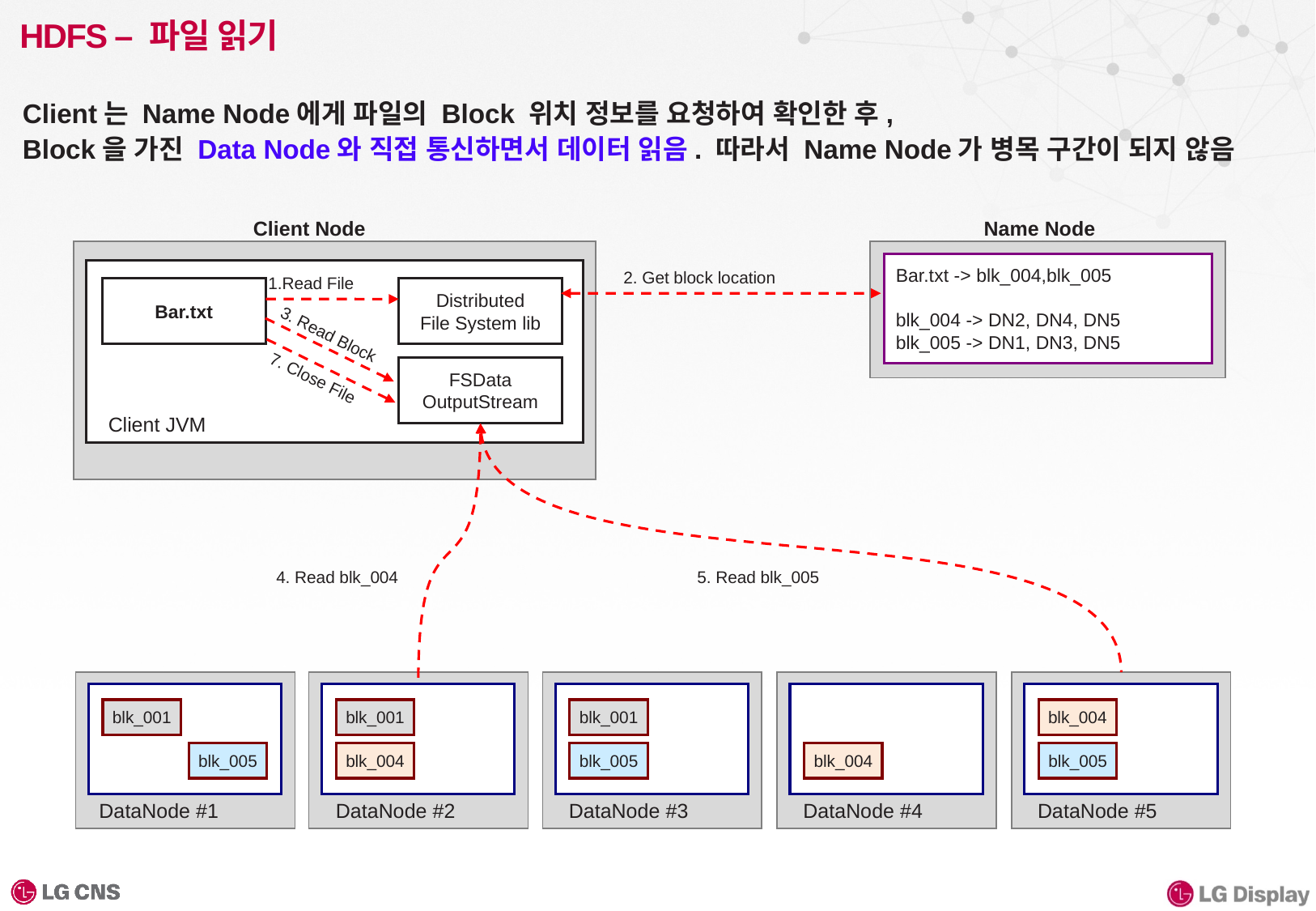

# HDFS – 파일 읽기
Client는 Name Node에게 파일의 Block 위치 정보를 요청하여 확인한 후,
Block을 가진 Data Node와 직접 통신하면서 데이터 읽음. 따라서 Name Node가 병목 구간이 되지 않음
Client Node
Name Node

Bar.txt -> blk_004,blk_005
blk_004 -> DN2, DN4, DN5
blk_005 -> DN1, DN3, DN5

2. Get block location

1.Read File

Bar.txt
Distributed
File System lib

3. Read Block

7. Close File
FSData
OutputStream
Client JVM
5. Read blk_005
4. Read blk_004

blk_001
blk_001
blk_001
blk_004
blk_005
blk_004
blk_005
blk_004
blk_005
DataNode #1
DataNode #2
DataNode #3
DataNode #4
DataNode #5